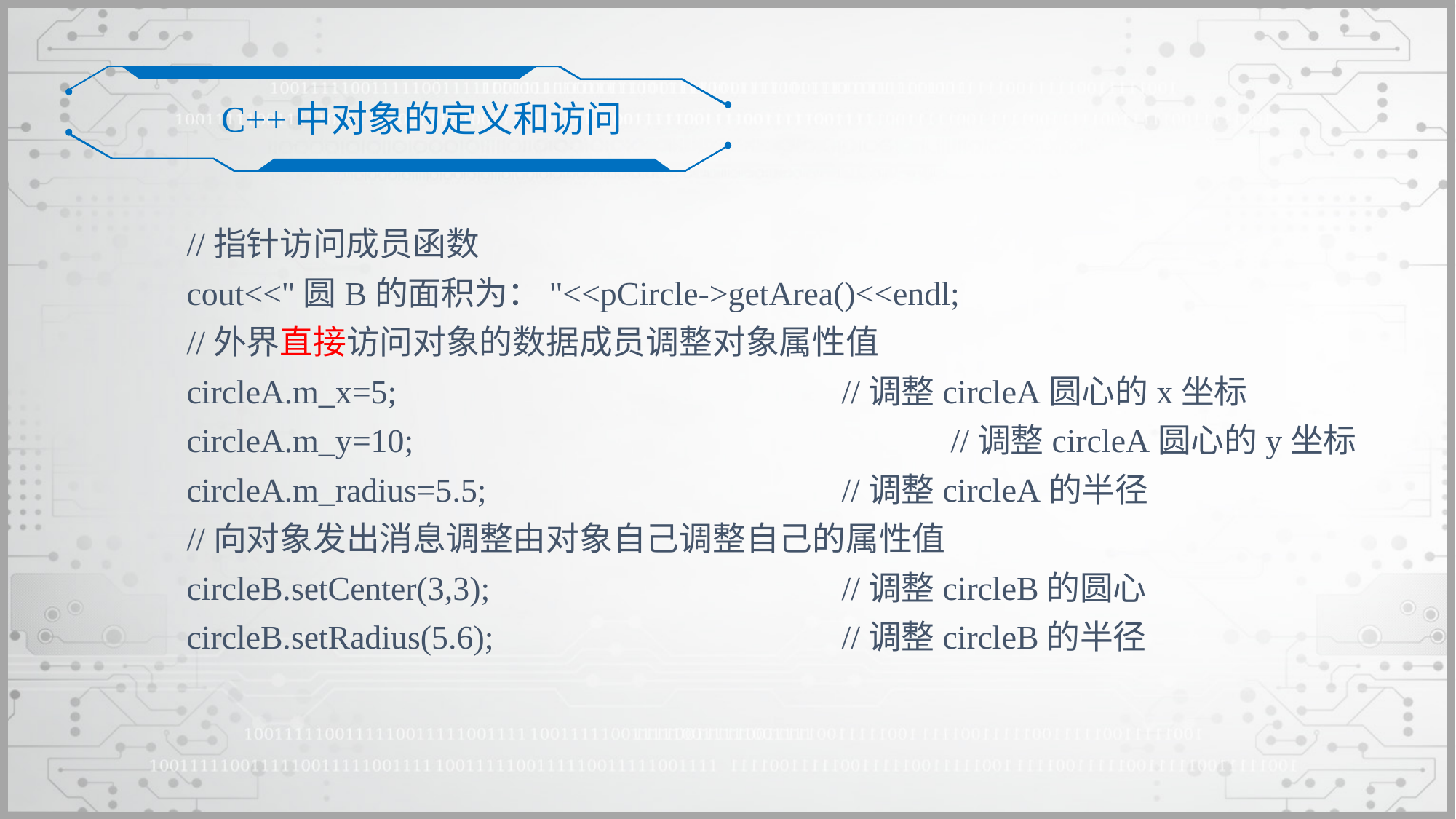

C++中对象的定义和访问
	//指针访问成员函数
	cout<<"圆B的面积为："<<pCircle->getArea()<<endl;
	//外界直接访问对象的数据成员调整对象属性值
	circleA.m_x=5;					//调整circleA圆心的x坐标
	circleA.m_y=10;					//调整circleA圆心的y坐标
	circleA.m_radius=5.5;				//调整circleA的半径
	//向对象发出消息调整由对象自己调整自己的属性值
	circleB.setCenter(3,3);				//调整circleB的圆心
	circleB.setRadius(5.6);				//调整circleB的半径